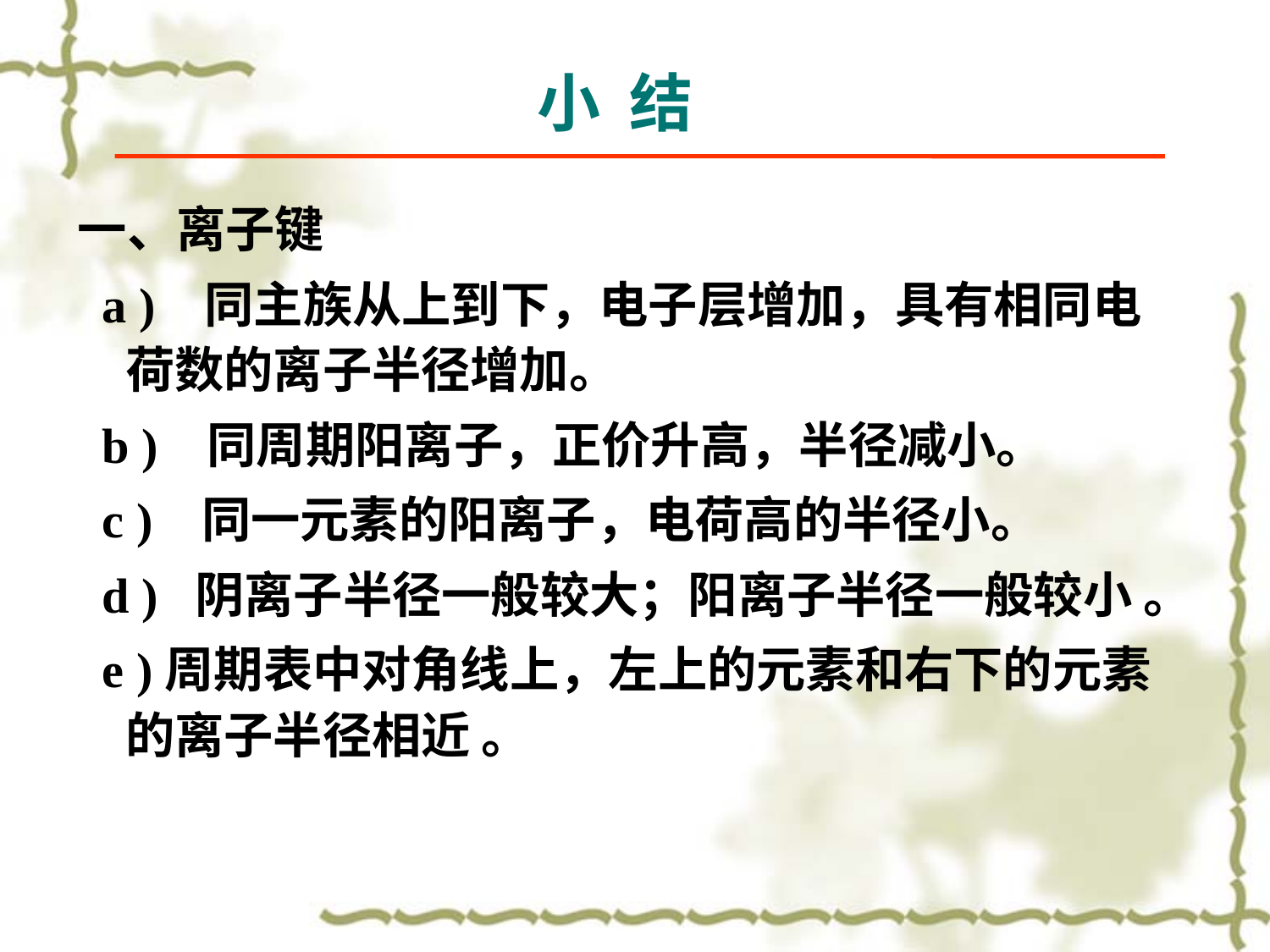

# 小  结

一、离子键
  a )   同主族从上到下，电子层增加，具有相同电荷数的离子半径增加。
  b )   同周期阳离子，正价升高，半径减小。
  c )   同一元素的阳离子，电荷高的半径小。
  d )  阴离子半径一般较大；阳离子半径一般较小 。
  e )周期表中对角线上，左上的元素和右下的元素的离子半径相近 。
92